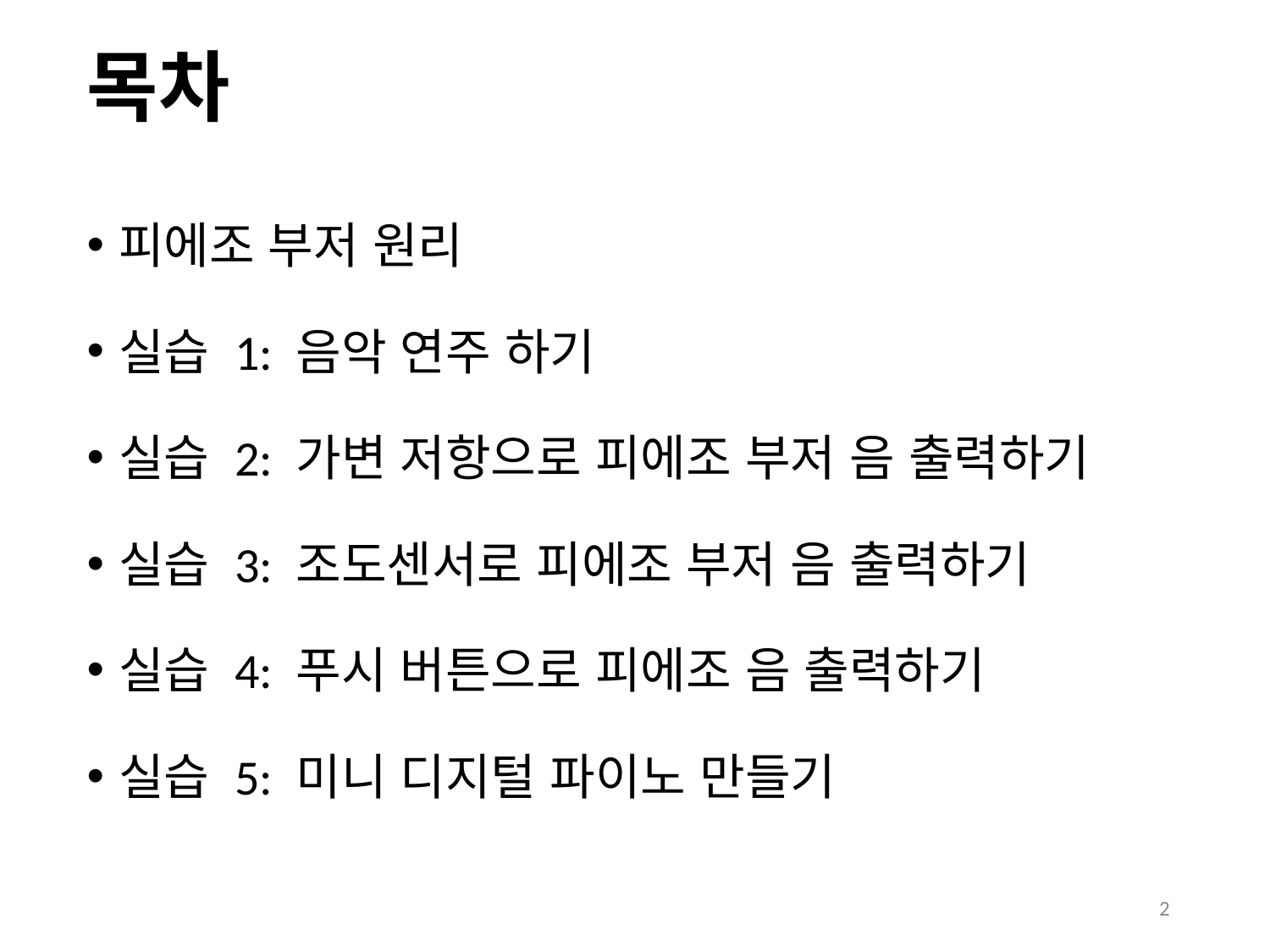

# 목차
피에조 부저 원리
실습 1: 음악 연주 하기
실습 2: 가변 저항으로 피에조 부저 음 출력하기
실습 3: 조도센서로 피에조 부저 음 출력하기
실습 4: 푸시 버튼으로 피에조 음 출력하기
실습 5: 미니 디지털 파이노 만들기
2